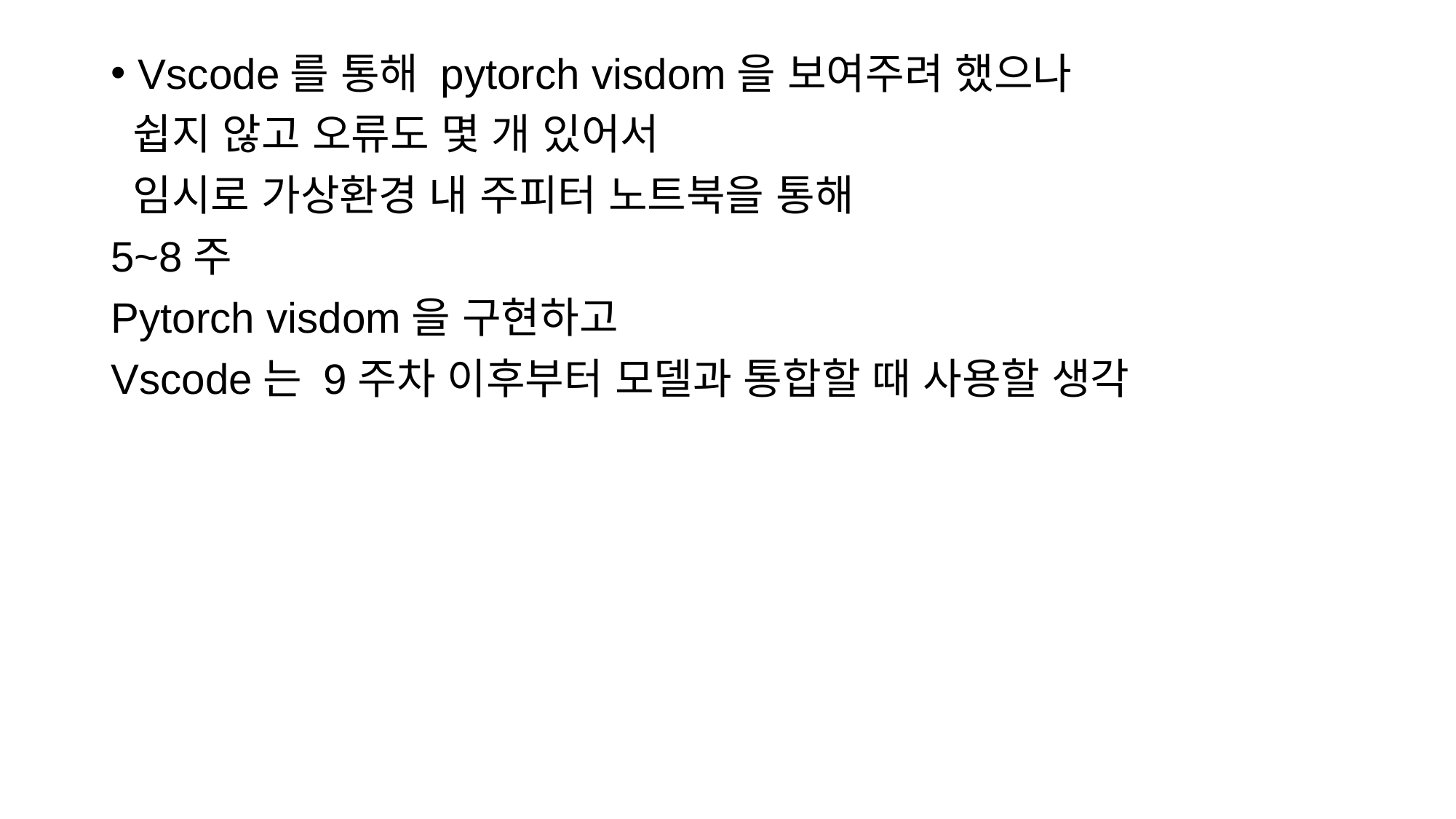

Vscode를 통해 pytorch visdom을 보여주려 했으나
 쉽지 않고 오류도 몇 개 있어서
 임시로 가상환경 내 주피터 노트북을 통해
5~8주
Pytorch visdom을 구현하고
Vscode는 9주차 이후부터 모델과 통합할 때 사용할 생각